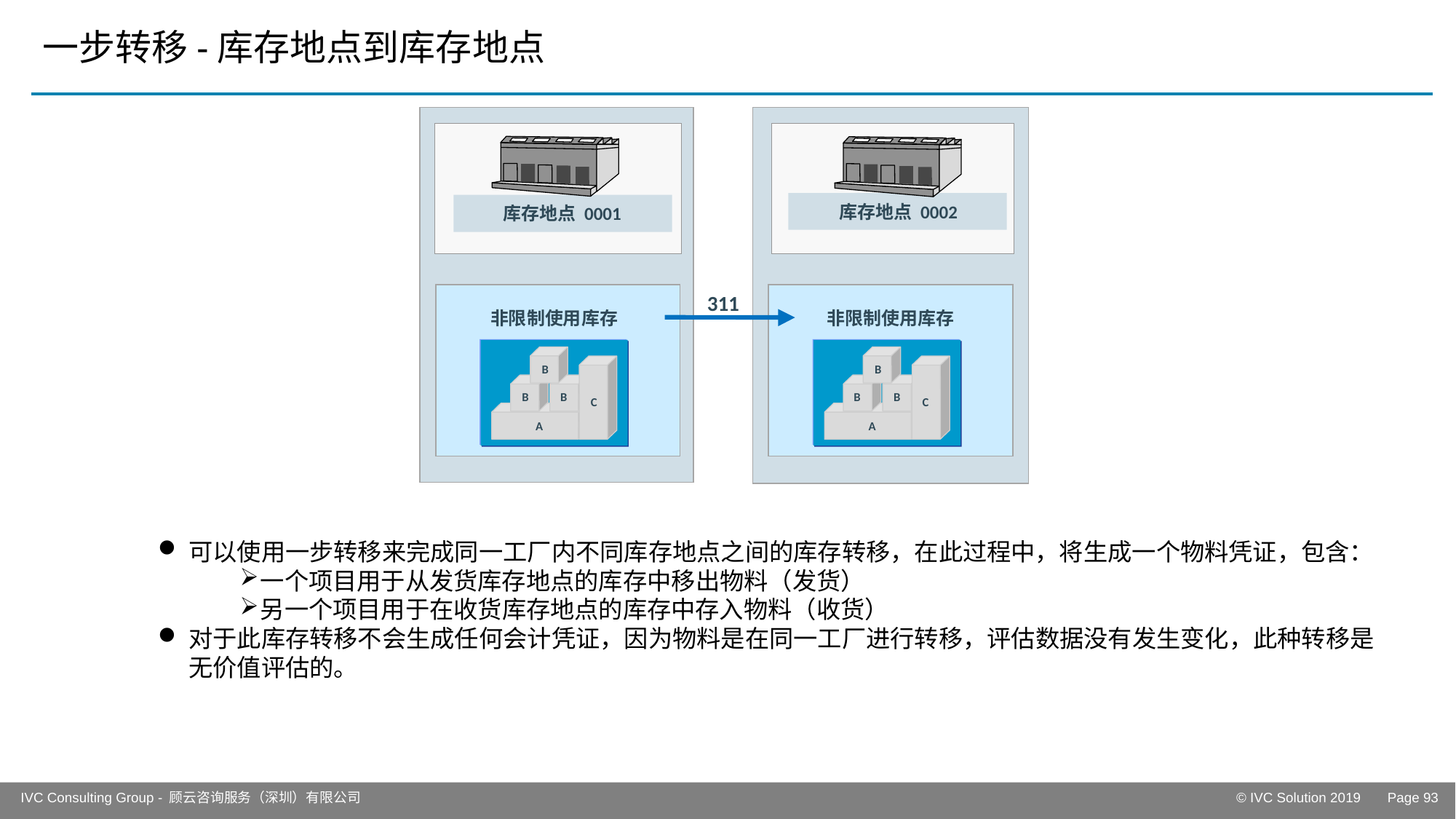

# 一步转移-库存地点到库存地点

库存地点 0002
库存地点 0001

非限制使用库存
非限制使用库存

B

B
B
C

A

B

B
B
C

A

311
可以使用一步转移来完成同一工厂内不同库存地点之间的库存转移，在此过程中，将生成一个物料凭证，包含：
一个项目用于从发货库存地点的库存中移出物料（发货）
另一个项目用于在收货库存地点的库存中存入物料（收货）
对于此库存转移不会生成任何会计凭证，因为物料是在同一工厂进行转移，评估数据没有发生变化，此种转移是无价值评估的。